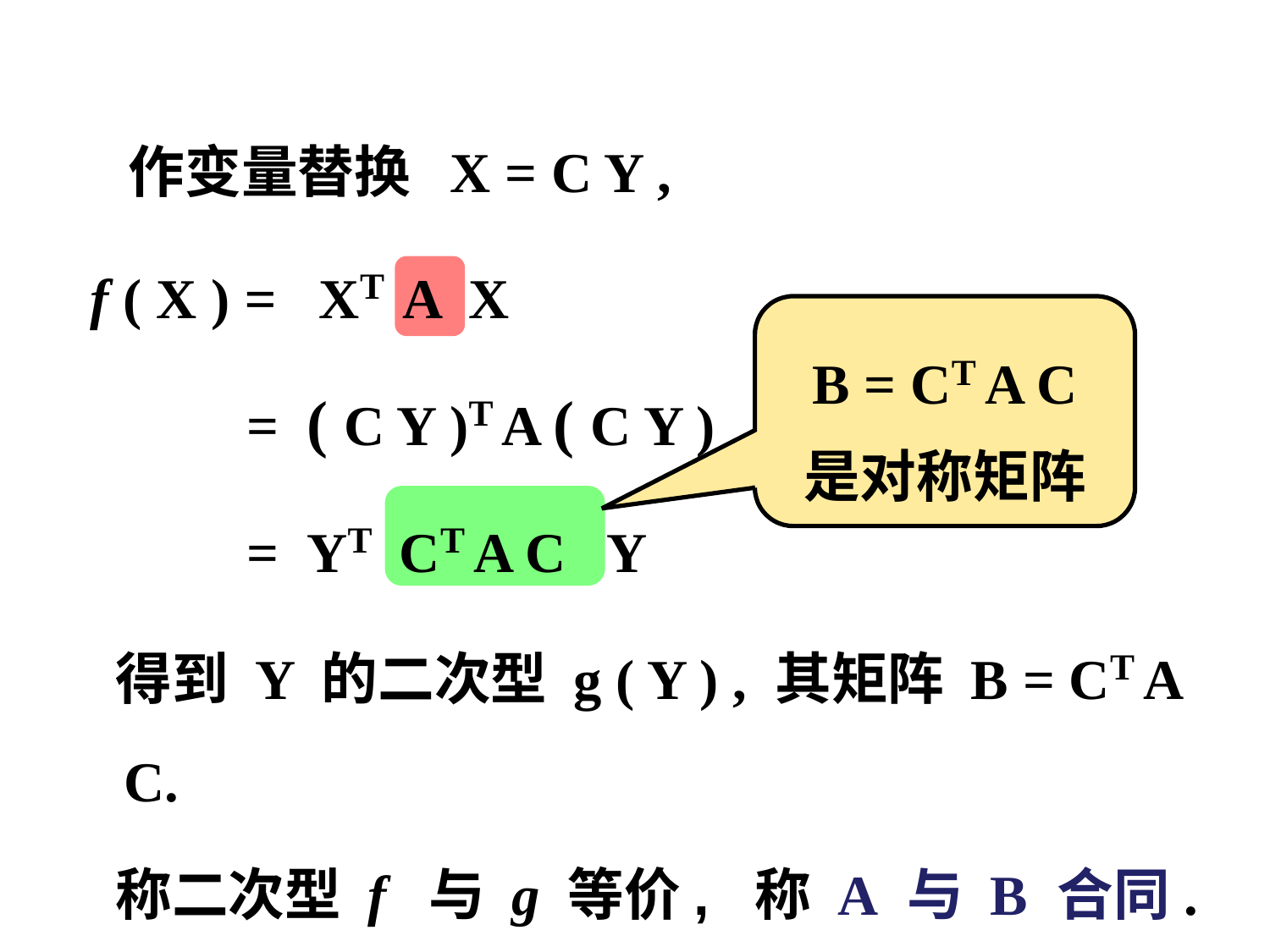

作变量替换  X = C Y ,
 f ( X ) =   XT  A  X
            =  ( C Y )T A ( C Y )
            =  YT   CT A C   Y
  得到 Y 的二次型 g ( Y ) , 其矩阵 B = CT A C.
  称二次型 f  与 g 等价,  称 A 与 B 合同.

B = CT A C
是对称矩阵